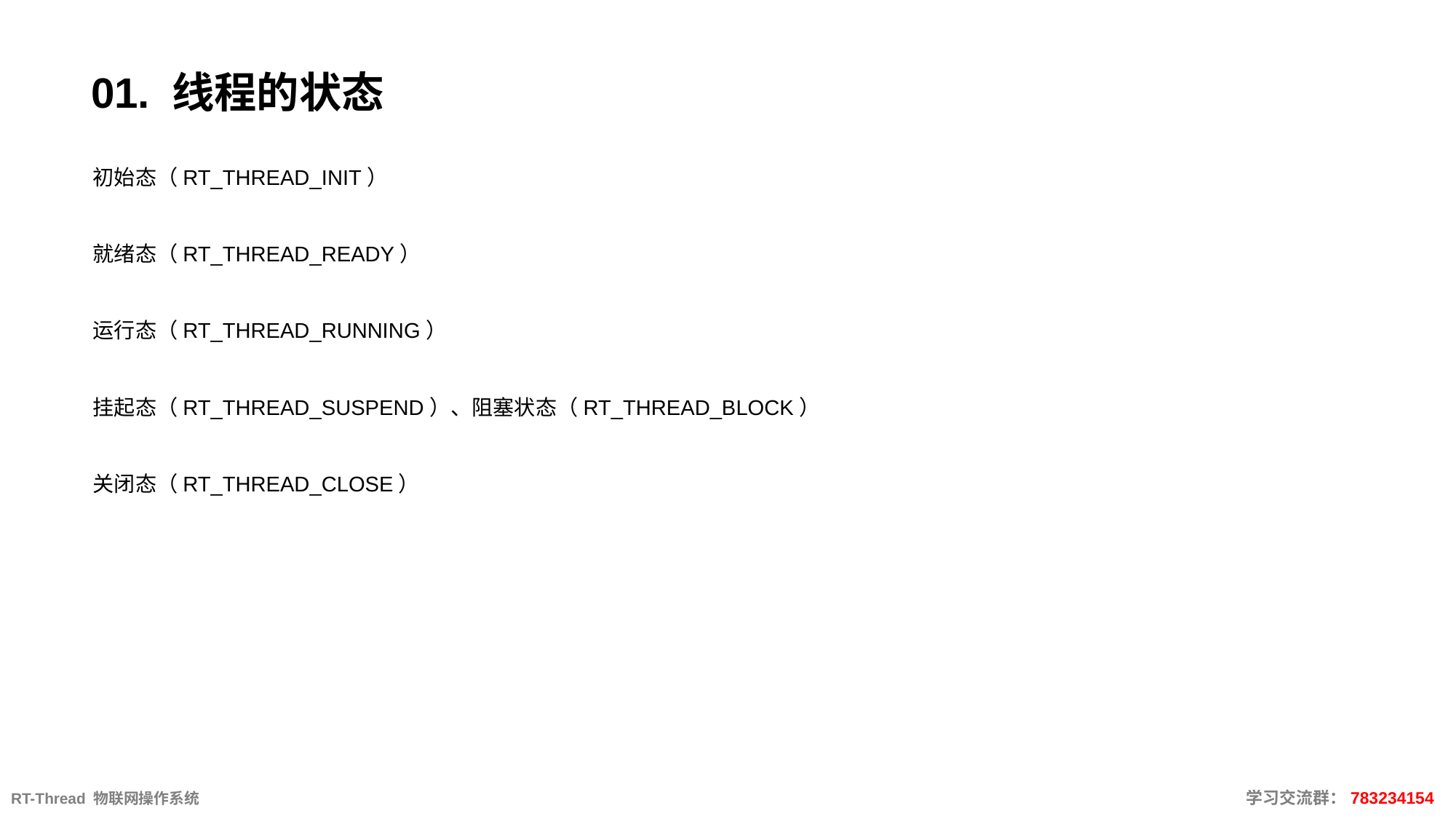

# 01. 线程的状态
初始态（RT_THREAD_INIT）

就绪态（RT_THREAD_READY）

运行态（RT_THREAD_RUNNING）

挂起态（RT_THREAD_SUSPEND）、阻塞状态（RT_THREAD_BLOCK）

关闭态（RT_THREAD_CLOSE）

RT-Thread 物联网操作系统										          学习交流群：783234154